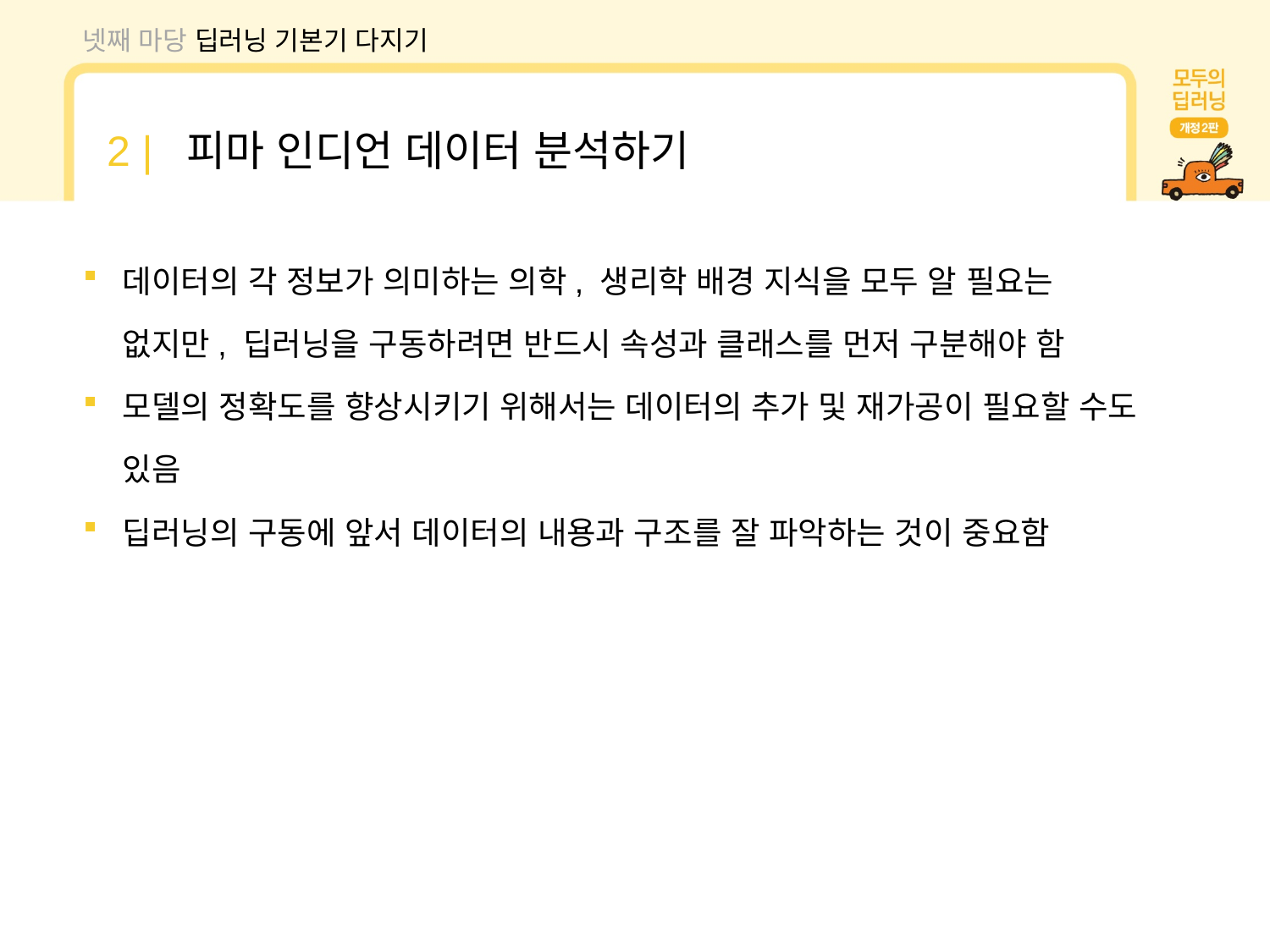

넷째 마당 딥러닝 기본기 다지기
2 |  피마 인디언 데이터 분석하기
데이터의 각 정보가 의미하는 의학, 생리학 배경 지식을 모두 알 필요는 없지만, 딥러닝을 구동하려면 반드시 속성과 클래스를 먼저 구분해야 함
모델의 정확도를 향상시키기 위해서는 데이터의 추가 및 재가공이 필요할 수도 있음
딥러닝의 구동에 앞서 데이터의 내용과 구조를 잘 파악하는 것이 중요함